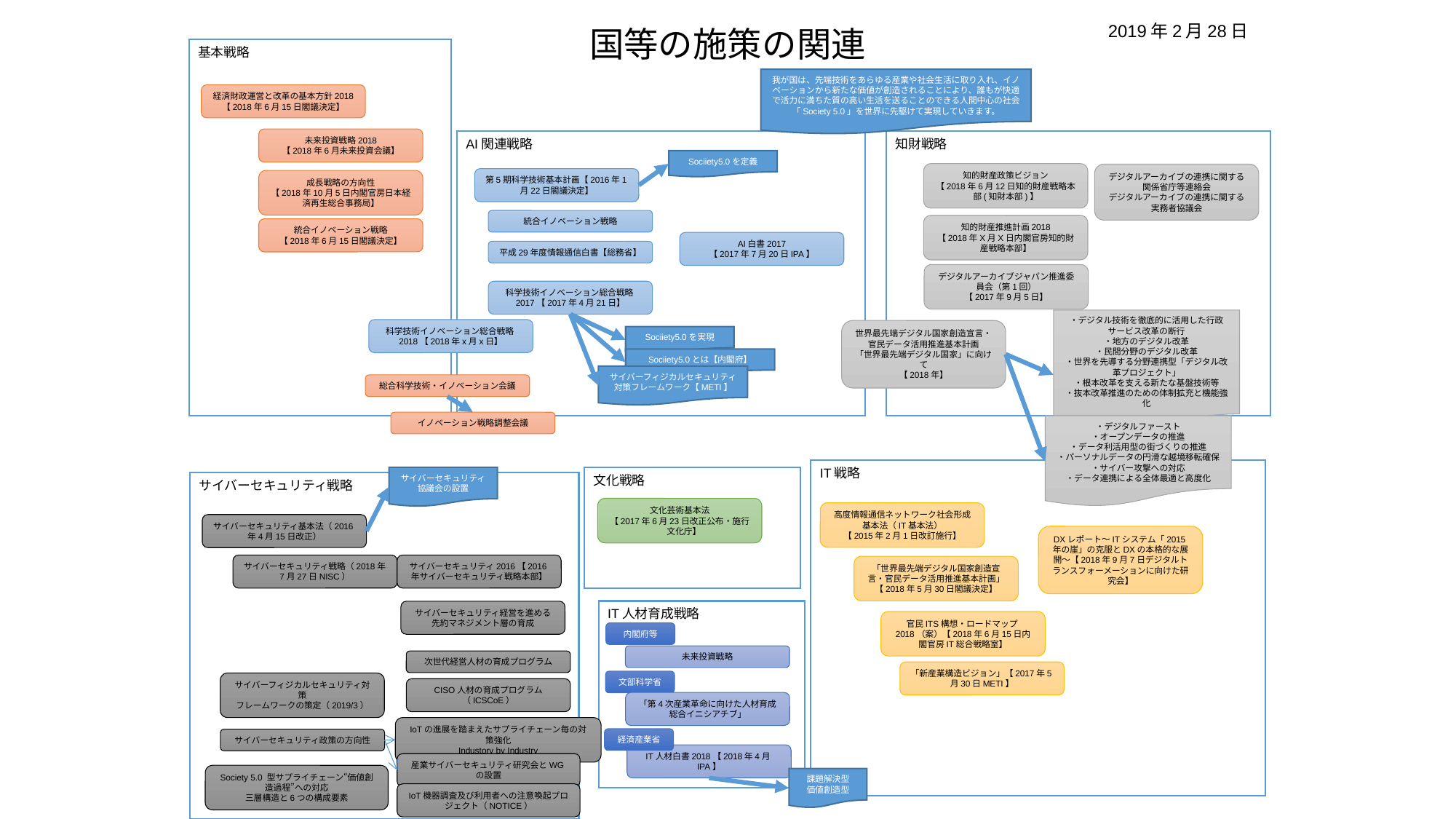

# 国等の施策の関連
2019年2月28日
基本戦略
我が国は、先端技術をあらゆる産業や社会生活に取り入れ、イノベーションから新たな価値が創造されることにより、誰もが快適で活力に満ちた質の高い生活を送ることのできる人間中心の社会「Society 5.0」を世界に先駆けて実現していきます。
経済財政運営と改革の基本方針2018
【2018年6月15日閣議決定】
未来投資戦略2018
【2018年6月未来投資会議】
AI関連戦略
知財戦略
Sociiety5.0を定義
知的財産政策ビジョン
【2018年6月12日知的財産戦略本部(知財本部)】
デジタルアーカイブの連携に関する関係省庁等連絡会
デジタルアーカイブの連携に関する実務者協議会
第5期科学技術基本計画【2016年1月22日閣議決定】
成長戦略の方向性
【2018年10月5日内閣官房日本経済再生総合事務局】
統合イノベーション戦略
知的財産推進計画2018
【2018年X月X日内閣官房知的財産戦略本部】
統合イノベーション戦略
【2018年6月15日閣議決定】
AI白書2017
【2017年7月20日IPA】
平成29年度情報通信白書【総務省】
デジタルアーカイブジャパン推進委員会（第1回）
【2017年9月5日】
科学技術イノベーション総合戦略2017【2017年4月21日】
・デジタル技術を徹底的に活用した行政サービス改革の断行
・地方のデジタル改革
・民間分野のデジタル改革
・世界を先導する分野連携型「デジタル改革プロジェクト」
・根本改革を支える新たな基盤技術等
・抜本改革推進のための体制拡充と機能強化
科学技術イノベーション総合戦略2018【2018年x月x日】
世界最先端デジタル国家創造宣言・官民データ活用推進基本計画
「世界最先端デジタル国家」に向けて
【2018年】
Sociiety5.0を実現
Sociiety5.0とは【内閣府】
サイバーフィジカルセキュリティ対策フレームワーク【METI】
総合科学技術・イノベーション会議
イノベーション戦略調整会議
・デジタルファースト
・オープンデータの推進
・データ利活用型の街づくりの推進
・パーソナルデータの円滑な越境移転確保
・サイバー攻撃への対応
・データ連携による全体最適と高度化
IT戦略
サイバーセキュリティ協議会の設置
文化戦略
サイバーセキュリティ戦略
文化芸術基本法
【2017年6月23日改正公布・施行　文化庁】
高度情報通信ネットワーク社会形成基本法（IT基本法）
【2015年2月1日改訂施行】
サイバーセキュリティ基本法（2016年4月15日改正）
DXレポート～ITシステム「2015年の崖」の克服とDXの本格的な展開～【2018年9月7日デジタルトランスフォーメーションに向けた研究会】
サイバーセキュリティ戦略（2018年7月27日NISC）
サイバーセキュリティ2016【2016年サイバーセキュリティ戦略本部】
「世界最先端デジタル国家創造宣言・官民データ活用推進基本計画」
【2018年5月30日閣議決定】
IT人材育成戦略
サイバーセキュリティ経営を進める先約マネジメント層の育成
官民ITS構想・ロードマップ2018（案）【2018年6月15日内閣官房IT総合戦略室】
内閣府等
未来投資戦略
次世代経営人材の育成プログラム
「新産業構造ビジョン」【2017年5月30日METI】
文部科学省
CISO人材の育成プログラム（ICSCoE）
サイバーフィジカルセキュリティ対策
フレームワークの策定（2019/3）
「第4次産業革命に向けた人材育成総合イニシアチブ」
IoTの進展を踏まえたサプライチェーン毎の対策強化
Industory by Industry
経済産業省
サイバーセキュリティ政策の方向性
IT人材白書2018【2018年4月IPA】
産業サイバーセキュリティ研究会とWGの設置
Society 5.0 型サプライチェーン“価値創造過程”への対応
三層構造と6つの構成要素
課題解決型
価値創造型
IoT機器調査及び利用者への注意喚起プロジェクト（NOTICE）